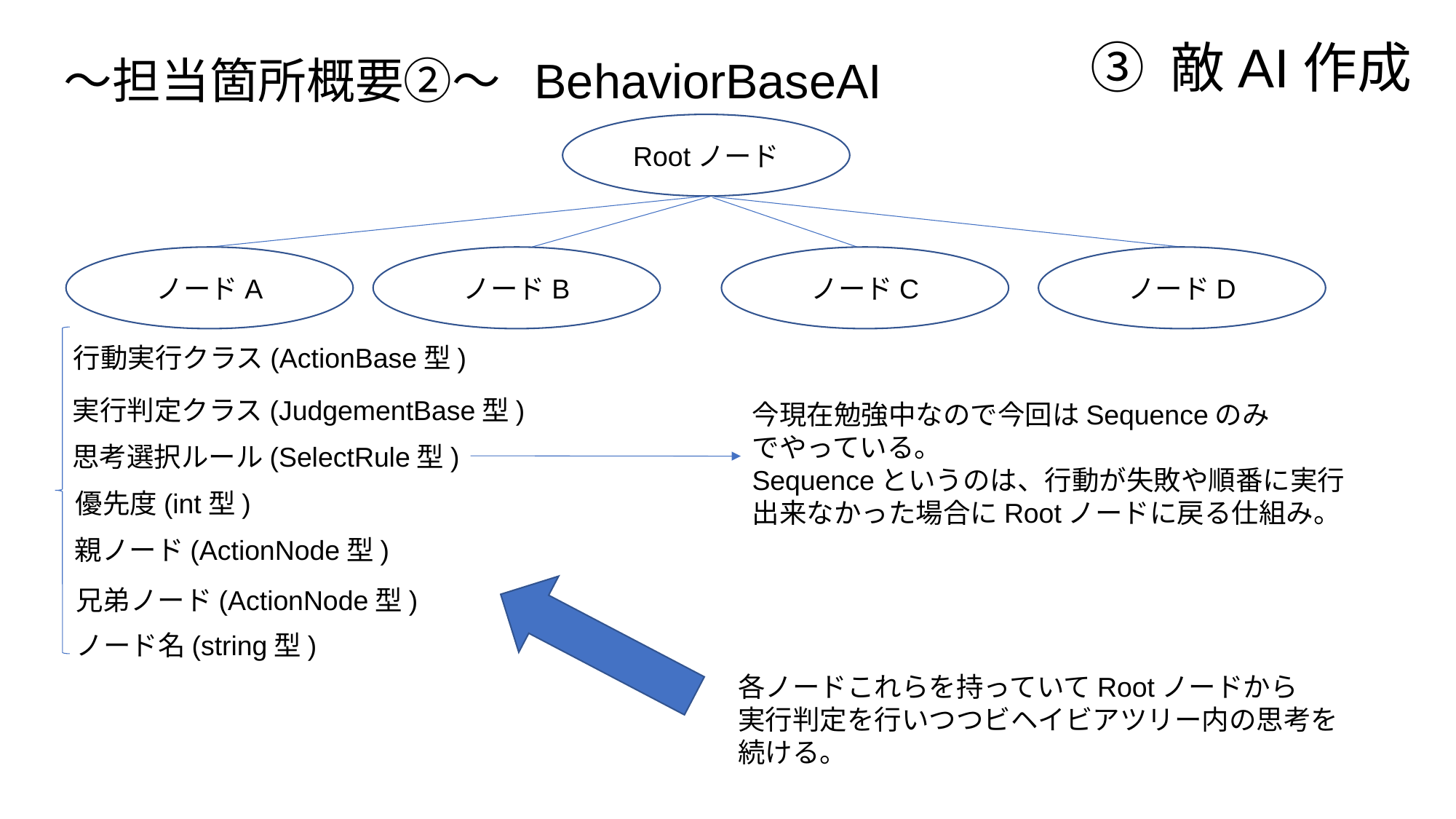

③ 敵AI作成
～担当箇所概要②～  BehaviorBaseAI
Rootノード
ノードD
ノードB
ノードC
ノードA

行動実行クラス(ActionBase型)
実行判定クラス(JudgementBase型)
今現在勉強中なので今回はSequenceのみ
でやっている。
Sequenceというのは、行動が失敗や順番に実行
出来なかった場合にRootノードに戻る仕組み。
思考選択ルール(SelectRule型)
優先度(int型)
親ノード(ActionNode型)
兄弟ノード(ActionNode型)

ノード名(string型)
各ノードこれらを持っていてRootノードから
実行判定を行いつつビヘイビアツリー内の思考を
続ける。